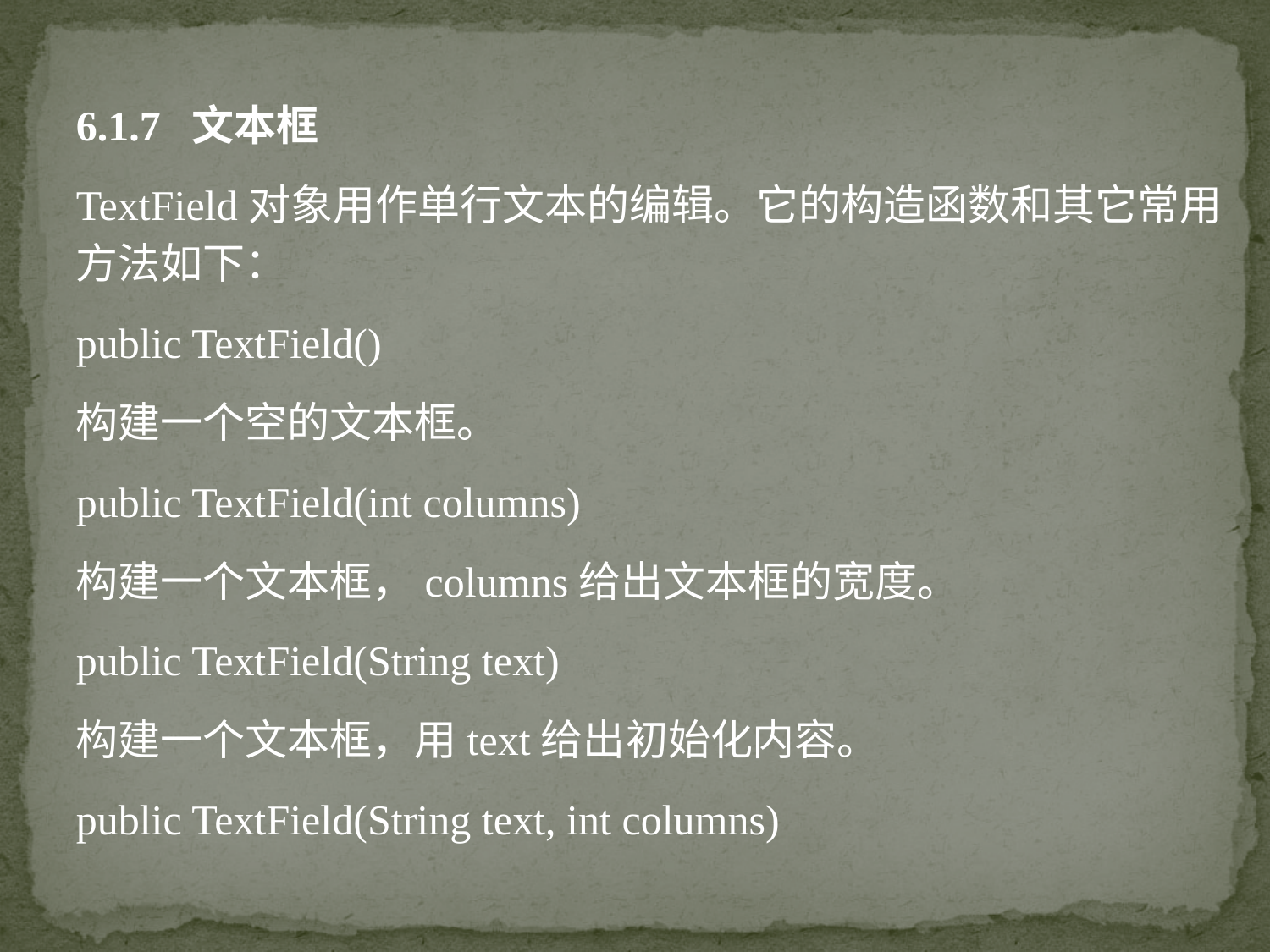

6.1.7  文本框
TextField对象用作单行文本的编辑。它的构造函数和其它常用方法如下：
public TextField()
构建一个空的文本框。
public TextField(int columns)
构建一个文本框，columns给出文本框的宽度。
public TextField(String text)
构建一个文本框，用text给出初始化内容。
public TextField(String text, int columns)